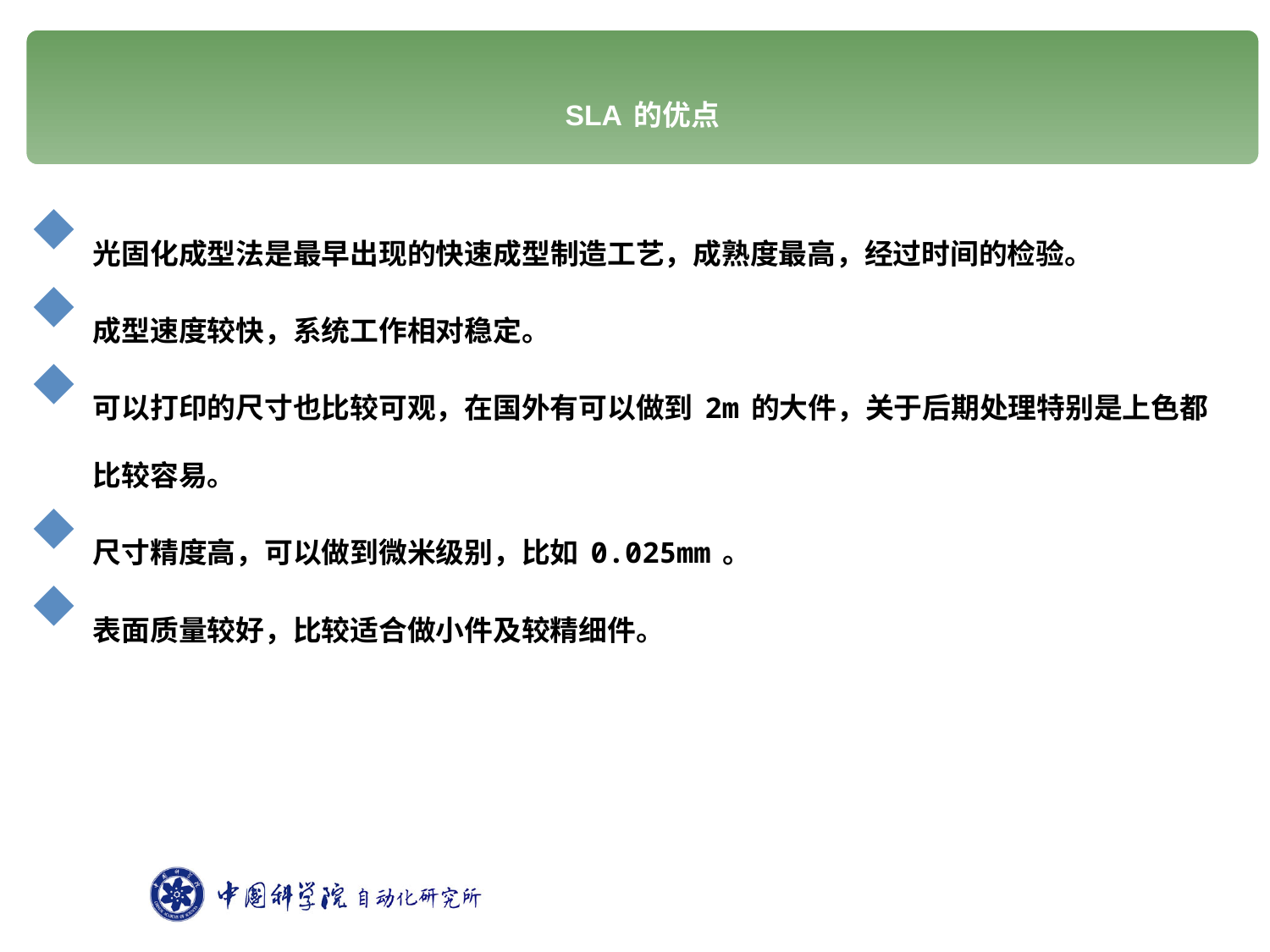

SLA的优点
光固化成型法是最早出现的快速成型制造工艺，成熟度最高，经过时间的检验。
成型速度较快，系统工作相对稳定。
可以打印的尺寸也比较可观，在国外有可以做到2m的大件，关于后期处理特别是上色都比较容易。
尺寸精度高，可以做到微米级别，比如0.025mm。
表面质量较好，比较适合做小件及较精细件。